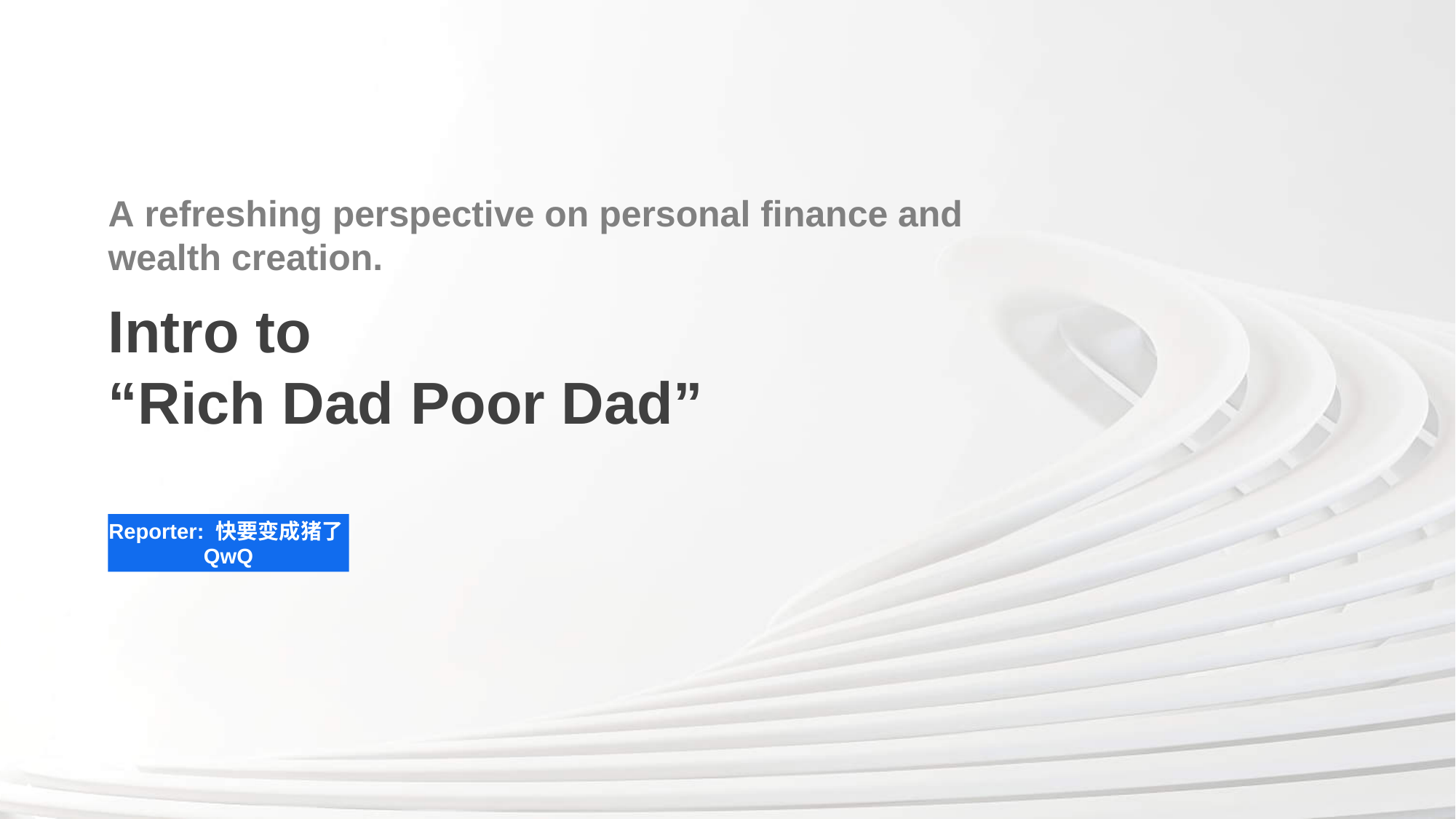

A refreshing perspective on personal finance and wealth creation.
Intro to
“Rich Dad Poor Dad”
Reporter: 快要变成猪了QwQ